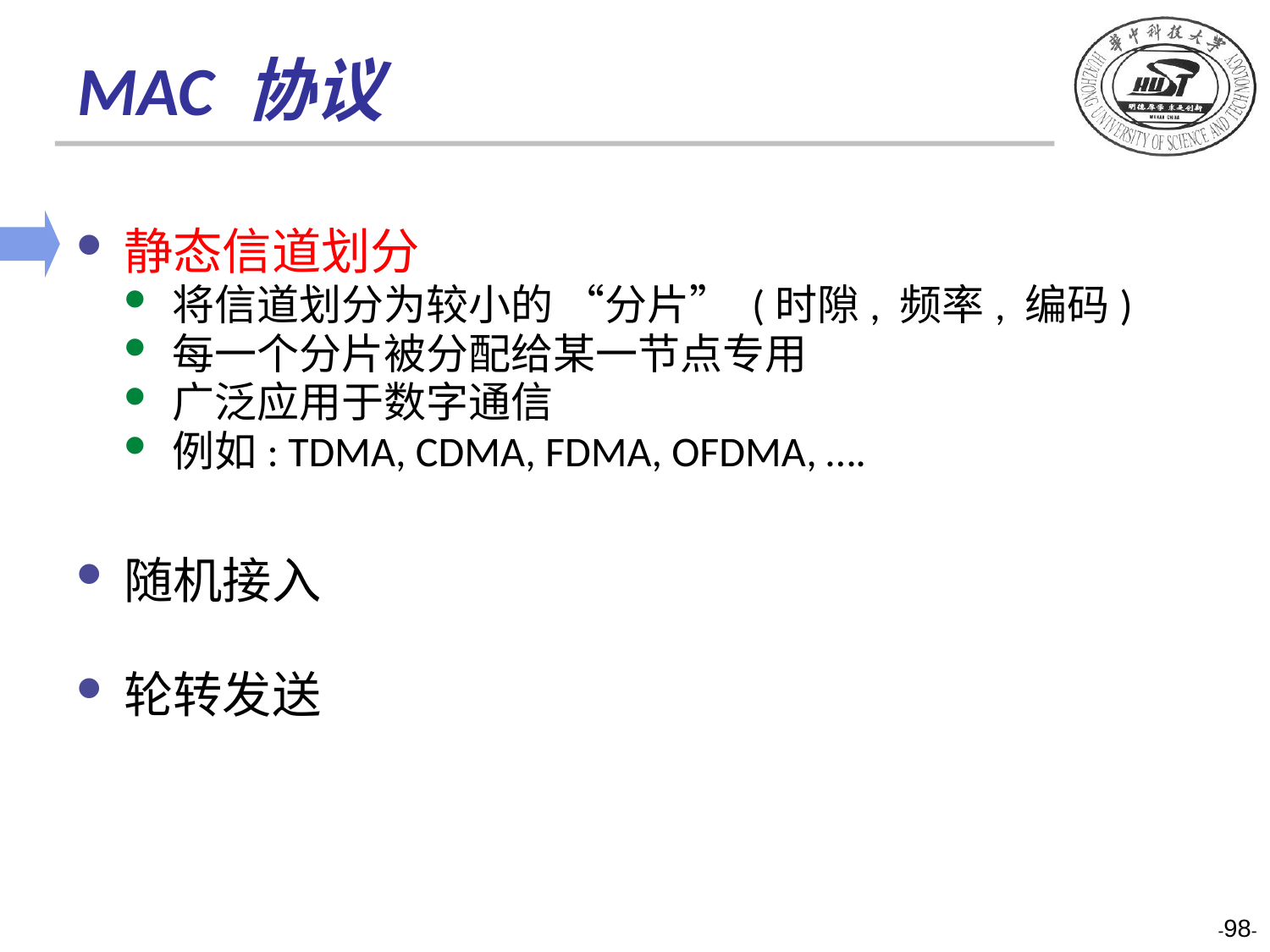

# MAC 协议

静态信道划分
将信道划分为较小的 “分片” (时隙, 频率, 编码)
每一个分片被分配给某一节点专用
广泛应用于数字通信
例如: TDMA, CDMA, FDMA, OFDMA, ….

随机接入

轮转发送

-98-